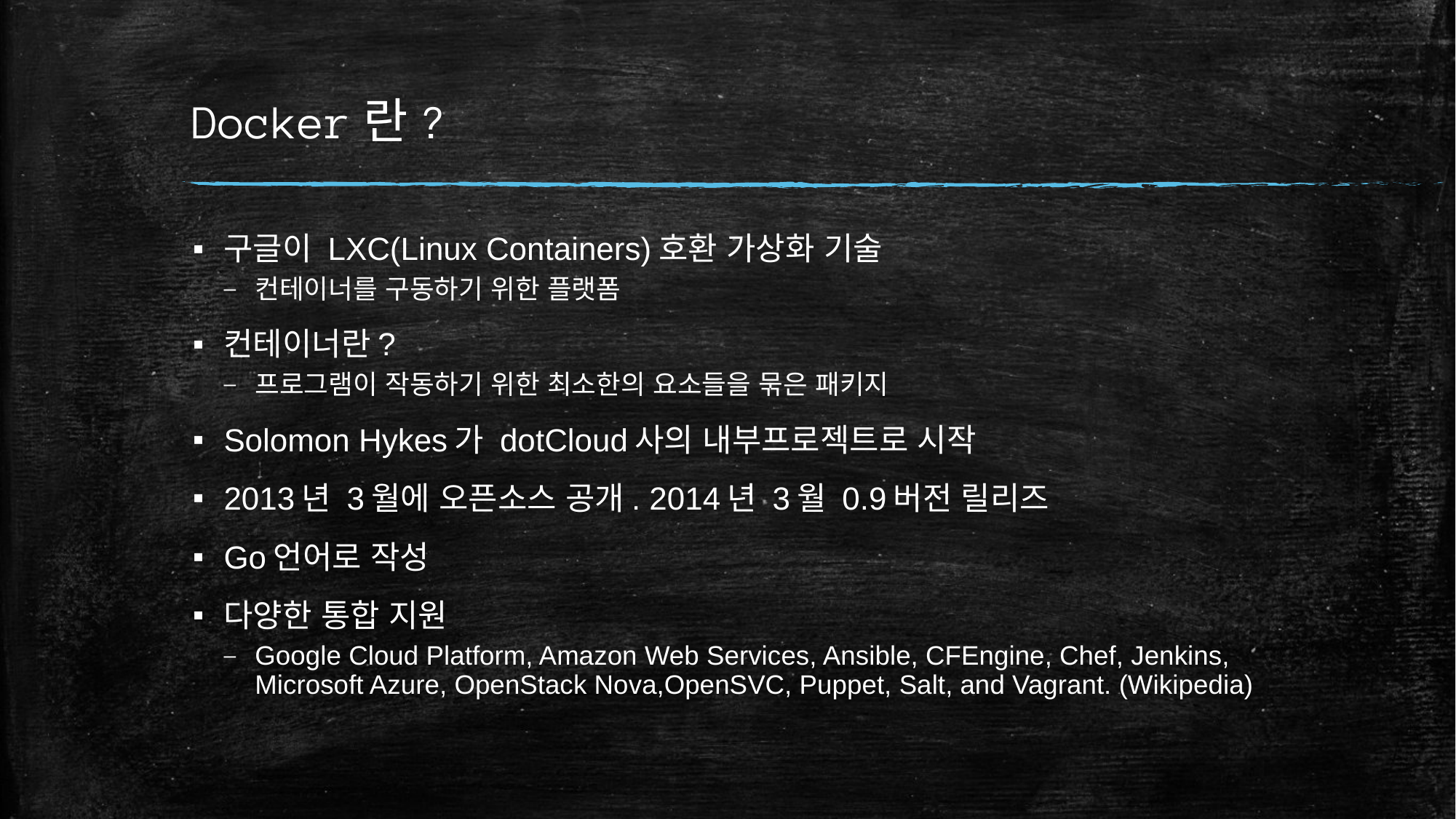

# Docker란?
구글이 LXC(Linux Containers)호환 가상화 기술
컨테이너를 구동하기 위한 플랫폼
컨테이너란?
프로그램이 작동하기 위한 최소한의 요소들을 묶은 패키지
Solomon Hykes가 dotCloud사의 내부프로젝트로 시작
2013년 3월에 오픈소스 공개. 2014년 3월 0.9버전 릴리즈
Go언어로 작성
다양한 통합 지원
Google Cloud Platform, Amazon Web Services, Ansible, CFEngine, Chef, Jenkins, Microsoft Azure, OpenStack Nova,OpenSVC, Puppet, Salt, and Vagrant. (Wikipedia)